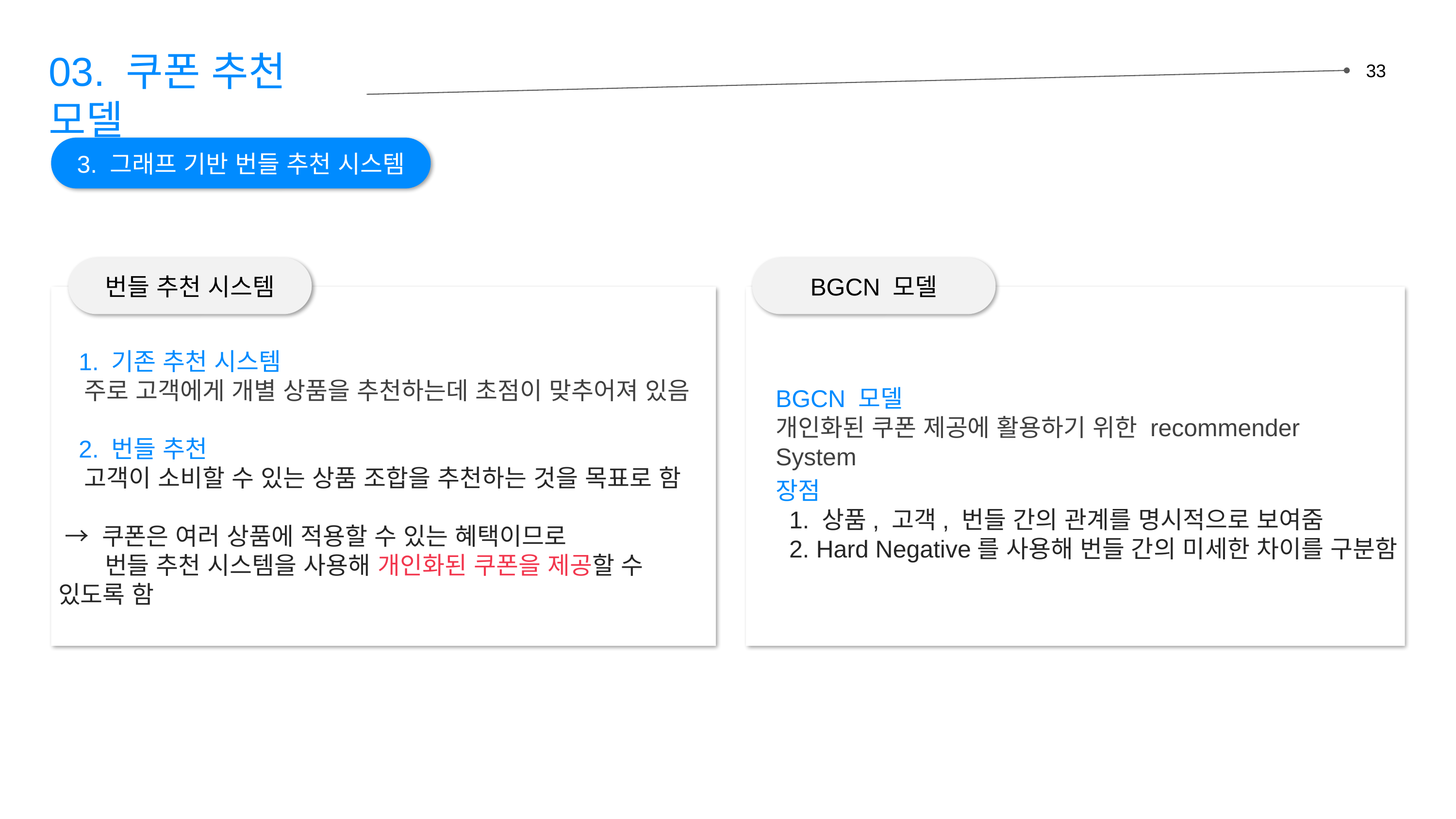

03. 쿠폰 추천 모델
33
3. 그래프 기반 번들 추천 시스템
번들 추천 시스템
BGCN 모델

    1. 기존 추천 시스템
   주로 고객에게 개별 상품을 추천하는데 초점이 맞추어져 있음

   2. 번들 추천
   고객이 소비할 수 있는 상품 조합을 추천하는 것을 목표로 함

 → 쿠폰은 여러 상품에 적용할 수 있는 혜택이므로
      번들 추천 시스템을 사용해 개인화된 쿠폰을 제공할 수 있도록 함

BGCN 모델
개인화된 쿠폰 제공에 활용하기 위한 recommender System
장점
  1. 상품, 고객, 번들 간의 관계를 명시적으로 보여줌
  2. Hard Negative를 사용해 번들 간의 미세한 차이를 구분함